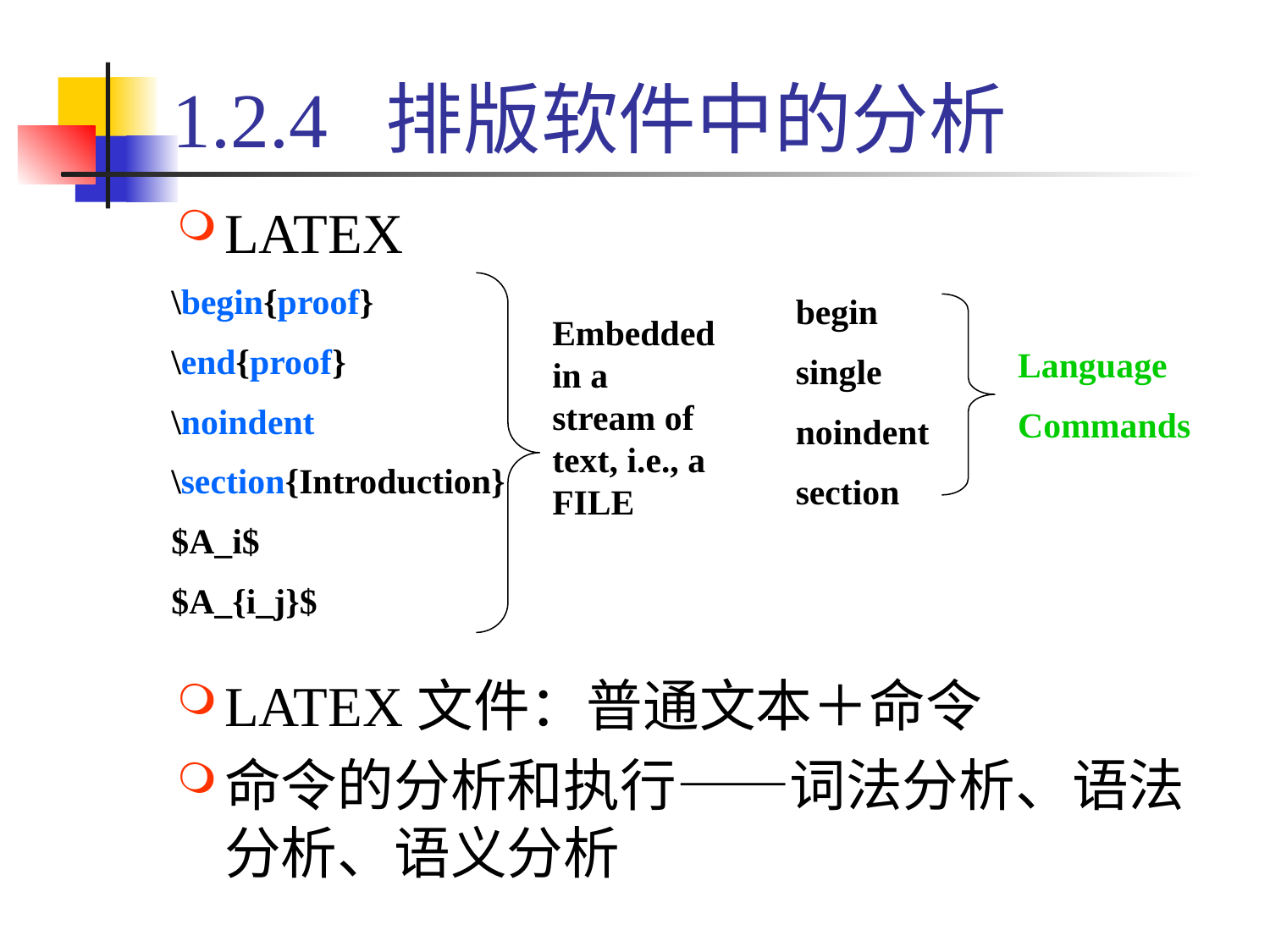

# 1.2.4  排版软件中的分析
LATEX

LATEX文件：普通文本＋命令
命令的分析和执行——词法分析、语法分析、语义分析
\begin{proof}
\end{proof}
\noindent
\section{Introduction}
$A_i$
$A_{i_j}$

begin
single
noindent
section

Embedded in a stream of text, i.e., a FILE
Language
Commands